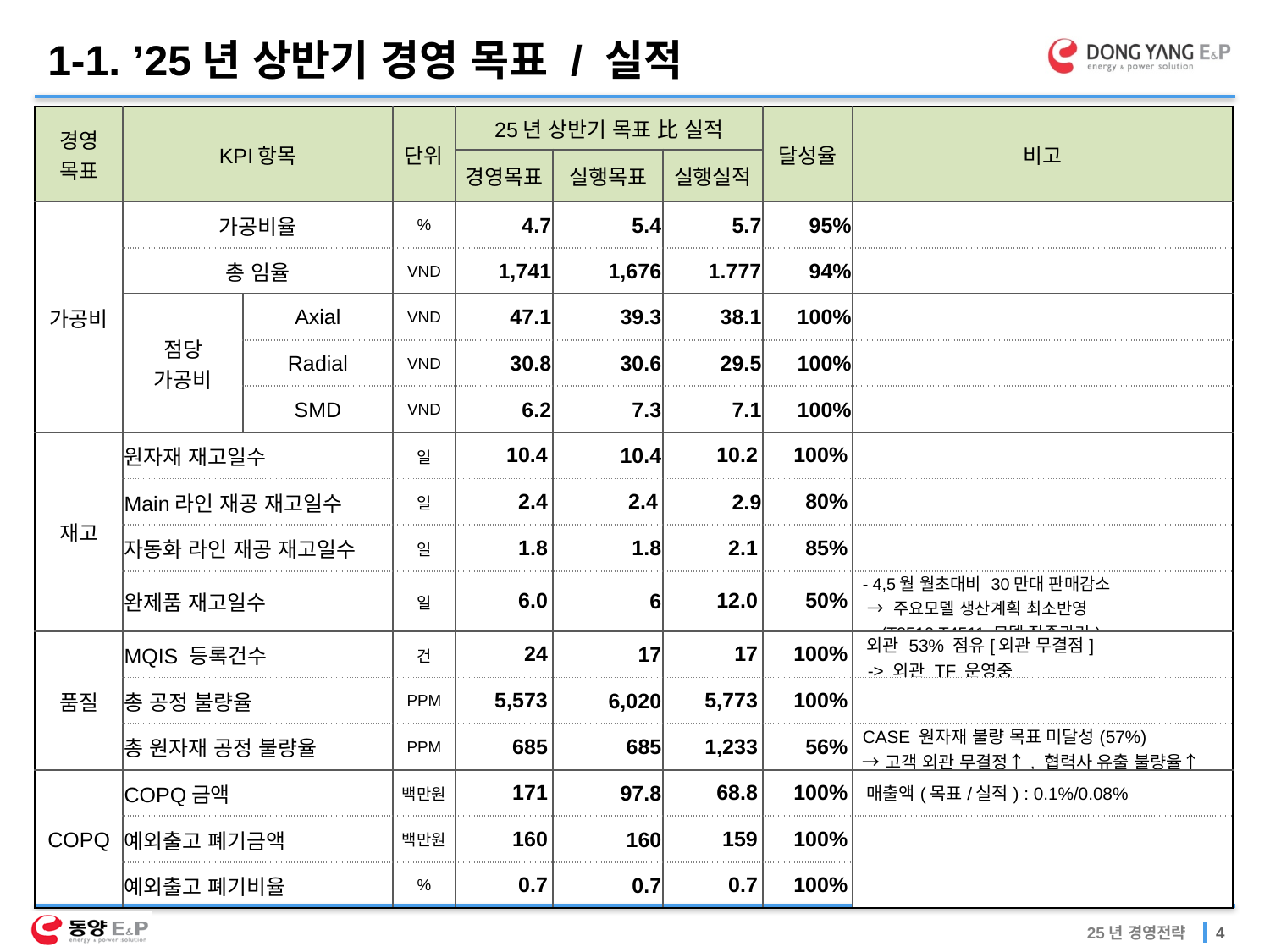

1-1. ’25년 상반기 경영 목표 / 실적
| 경영 목표 | KPI항목 |  | 단위 | 25년 상반기 목표 比 실적 |  |  | 달성율 | 비고 |
| --- | --- | --- | --- | --- | --- | --- | --- | --- |
|  |  |  |  | 경영목표 | 실행목표 | 실행실적 |  |  |
| 가공비 | 가공비율 |  | % | 4.7 | 5.4 | 5.7 | 95% |  |
|  | 총 임율 |  | VND | 1,741 | 1,676 | 1.777 | 94% |  |
|  | 점당 가공비 | Axial | VND | 47.1 | 39.3 | 38.1 | 100% |  |
|  |  | Radial | VND | 30.8 | 30.6 | 29.5 | 100% |  |
|  |  | SMD | VND | 6.2 | 7.3 | 7.1 | 100% |  |
| 재고 | 원자재 재고일수 |  | 일 | 10.4 | 10.4 | 10.2 | 100% |  |
|  | Main라인 재공 재고일수 |  | 일 | 2.4 | 2.4 | 2.9 | 80% |  |
|  | 자동화 라인 재공 재고일수 |  | 일 | 1.8 | 1.8 | 2.1 | 85% |  |
|  | 완제품 재고일수 |  | 일 | 6.0 | 6 | 12.0 | 50% | - 4,5월 월초대비 30만대 판매감소 → 주요모델 생산계획 최소반영 (T2510,T4511 모델 집중관리) |
| 품질 | MQIS 등록건수 |  | 건 | 24 | 17 | 17 | 100% | 외관 53% 점유[외관 무결점] -> 외관 TF 운영중 |
|  | 총 공정 불량율 |  | PPM | 5,573 | 6,020 | 5,773 | 100% |  |
|  | 총 원자재 공정 불량율 |  | PPM | 685 | 685 | 1,233 | 56% | CASE 원자재 불량 목표 미달성(57%) →고객 외관 무결정↑, 협력사 유출 불량율↑ |
| COPQ | COPQ금액 |  | 백만원 | 171 | 97.8 | 68.8 | 100% | 매출액(목표/실적) : 0.1%/0.08% |
|  | 예외출고 폐기금액 |  | 백만원 | 160 | 160 | 159 | 100% |  |
|  | 예외출고 폐기비율 |  | % | 0.7 | 0.7 | 0.7 | 100% |  |